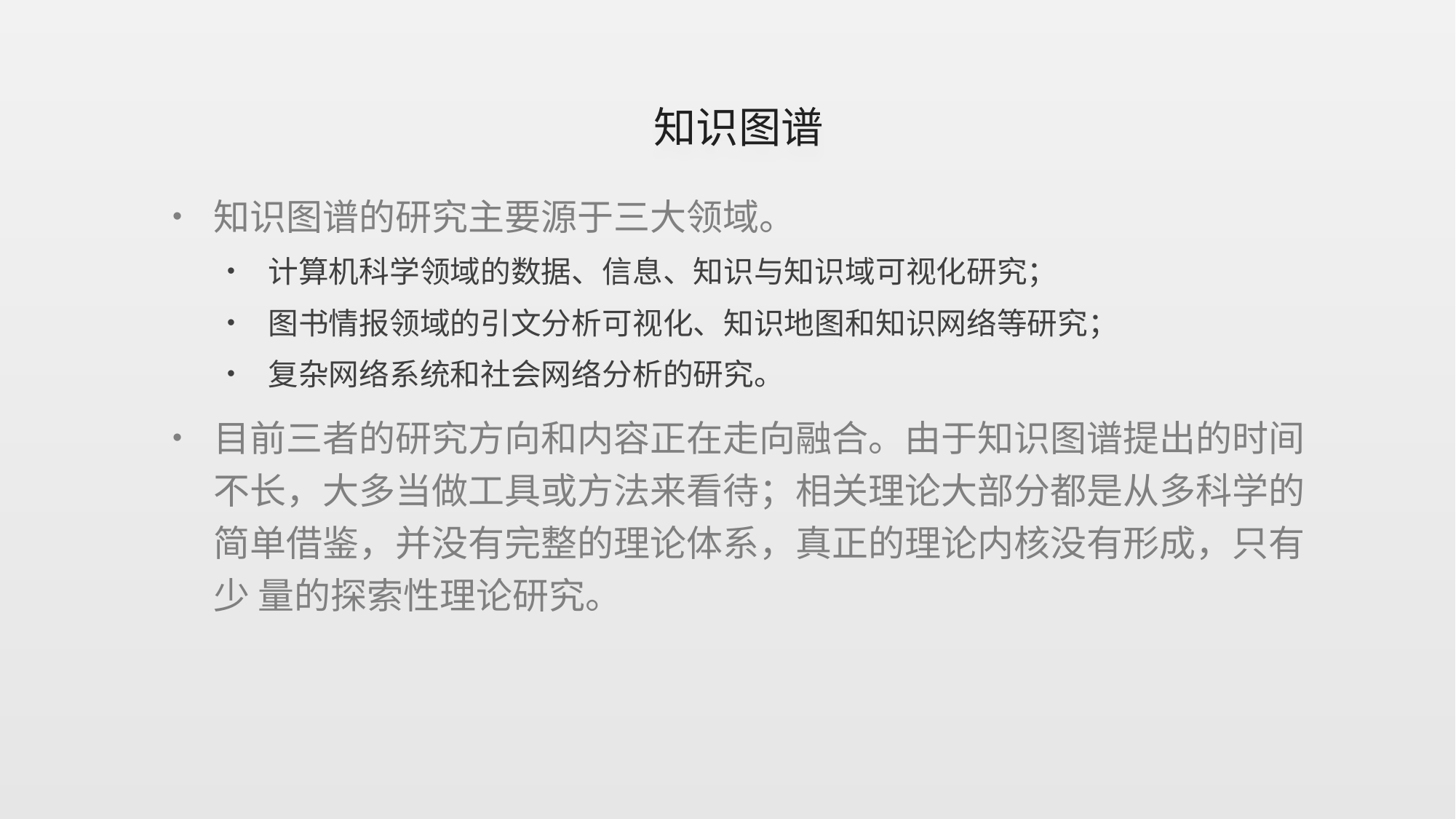

# 知识图谱
知识图谱的研究主要源于三大领域。
计算机科学领域的数据、信息、知识与知识域可视化研究；
图书情报领域的引文分析可视化、知识地图和知识网络等研究；
复杂网络系统和社会网络分析的研究。
目前三者的研究方向和内容正在走向融合。由于知识图谱提出的时间不长，大多当做工具或方法来看待；相关理论大部分都是从多科学的简单借鉴，并没有完整的理论体系，真正的理论内核没有形成，只有少 量的探索性理论研究。